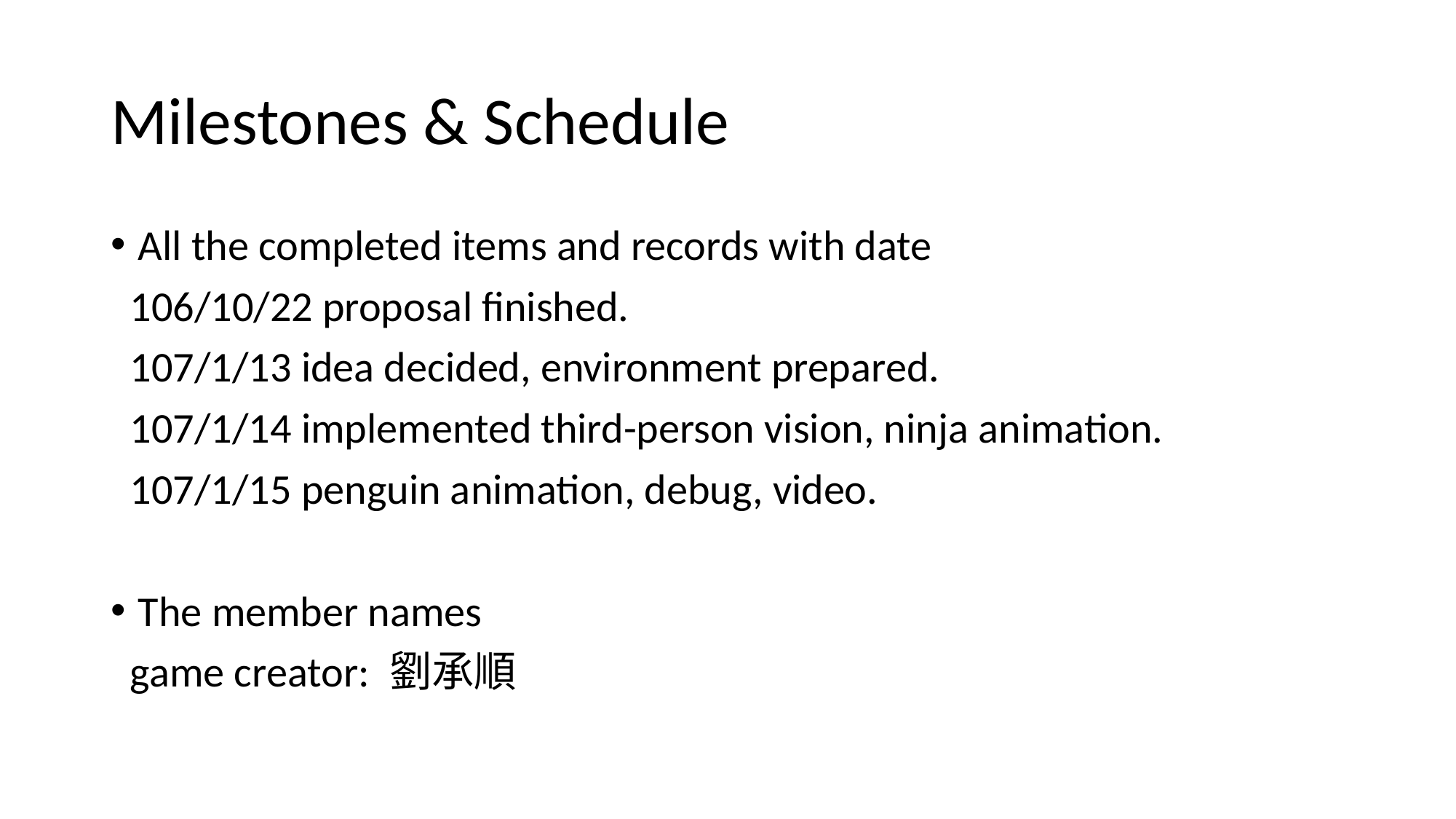

# Milestones & Schedule
All the completed items and records with date
  106/10/22 proposal finished.
  107/1/13 idea decided, environment prepared.
  107/1/14 implemented third-person vision, ninja animation.
  107/1/15 penguin animation, debug, video.

The member names
  game creator: 劉承順